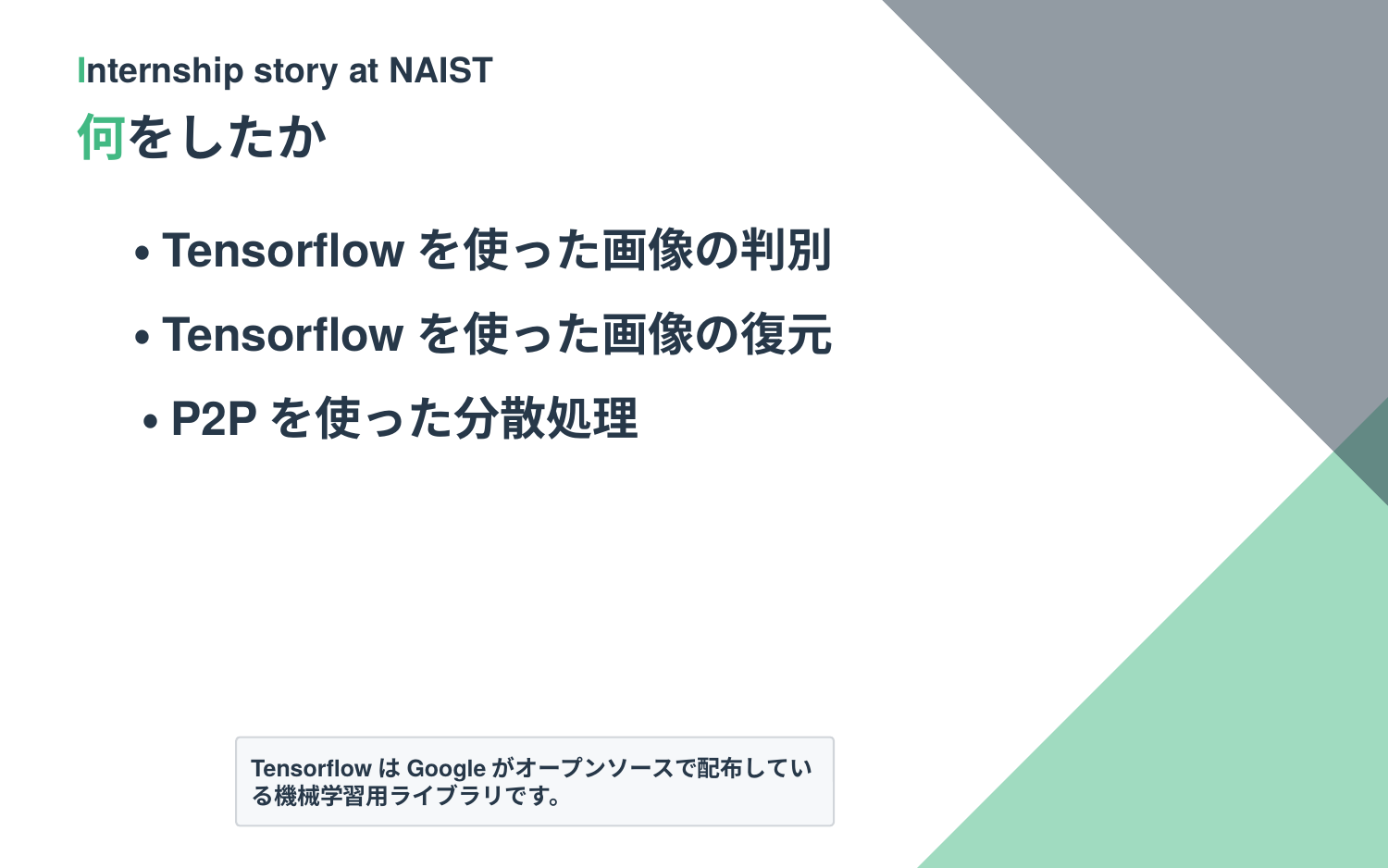

Internship story at NAIST
何をしたか
・Tensorflowを使った画像の判別
・Tensorflowを使った画像の復元
・P2Pを使った分散処理

TensorflowはGoogleがオープンソースで配布している機械学習用ライブラリです。